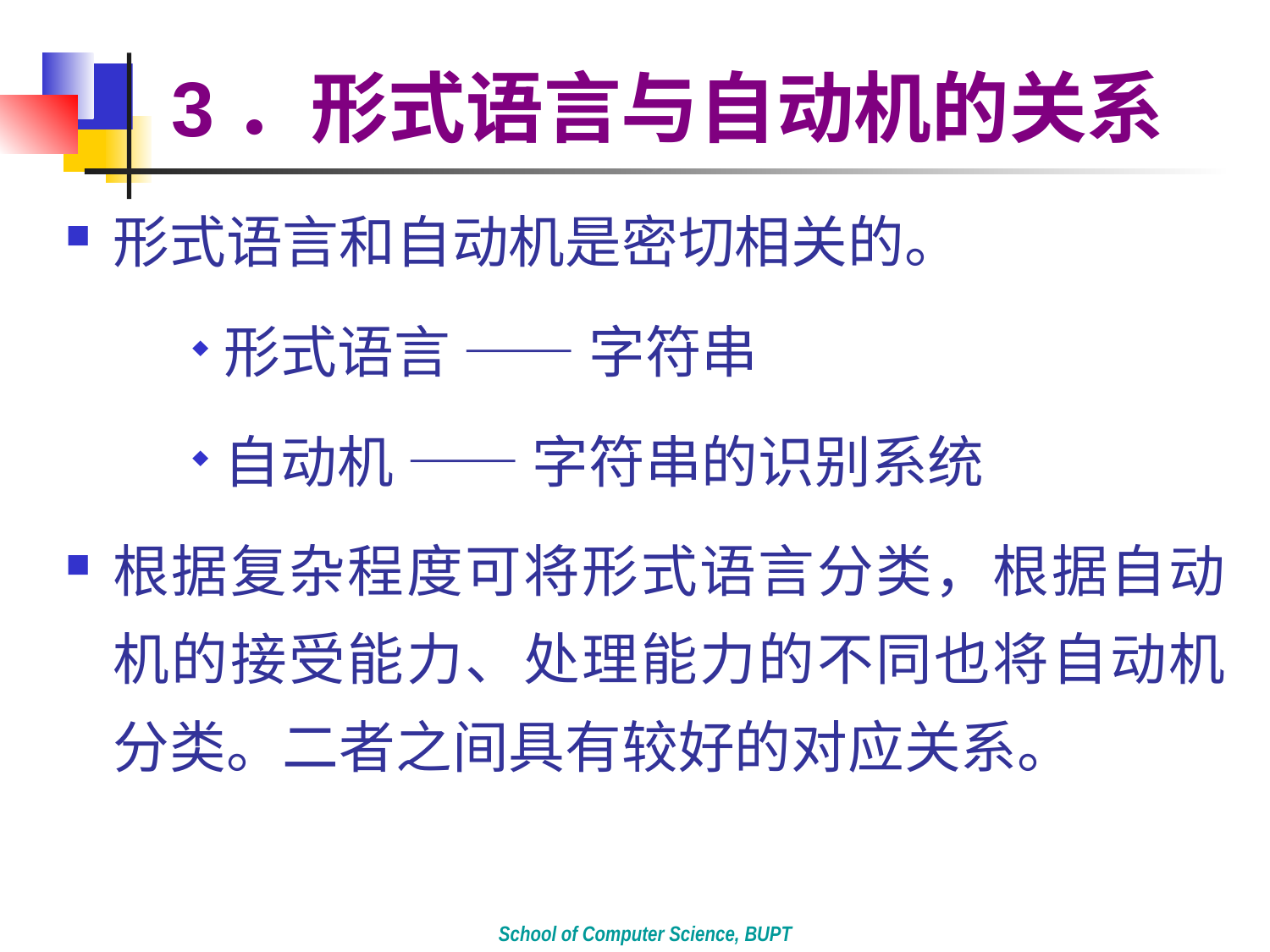

# 3．形式语言与自动机的关系
形式语言和自动机是密切相关的。
形式语言 ―― 字符串
自动机 ―― 字符串的识别系统
根据复杂程度可将形式语言分类，根据自动机的接受能力、处理能力的不同也将自动机分类。二者之间具有较好的对应关系。

School of Computer Science, BUPT
45